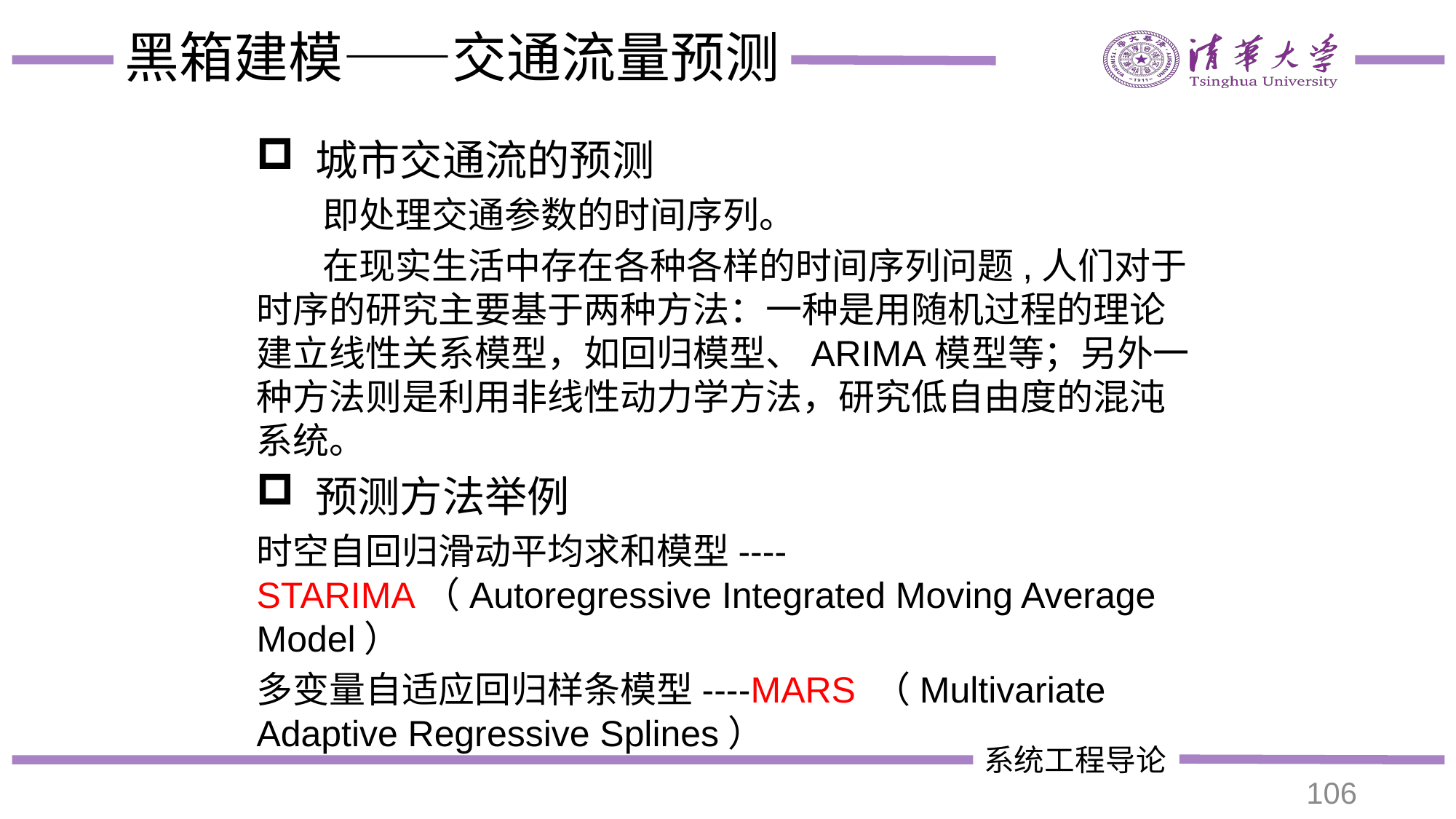

# 黑箱建模——交通流量预测
 城市交通流的预测
       即处理交通参数的时间序列。
       在现实生活中存在各种各样的时间序列问题,人们对于时序的研究主要基于两种方法：一种是用随机过程的理论建立线性关系模型，如回归模型、ARIMA模型等；另外一种方法则是利用非线性动力学方法，研究低自由度的混沌系统。
 预测方法举例
时空自回归滑动平均求和模型----STARIMA（Autoregressive Integrated Moving Average Model）
多变量自适应回归样条模型----MARS （Multivariate Adaptive Regressive Splines）

106